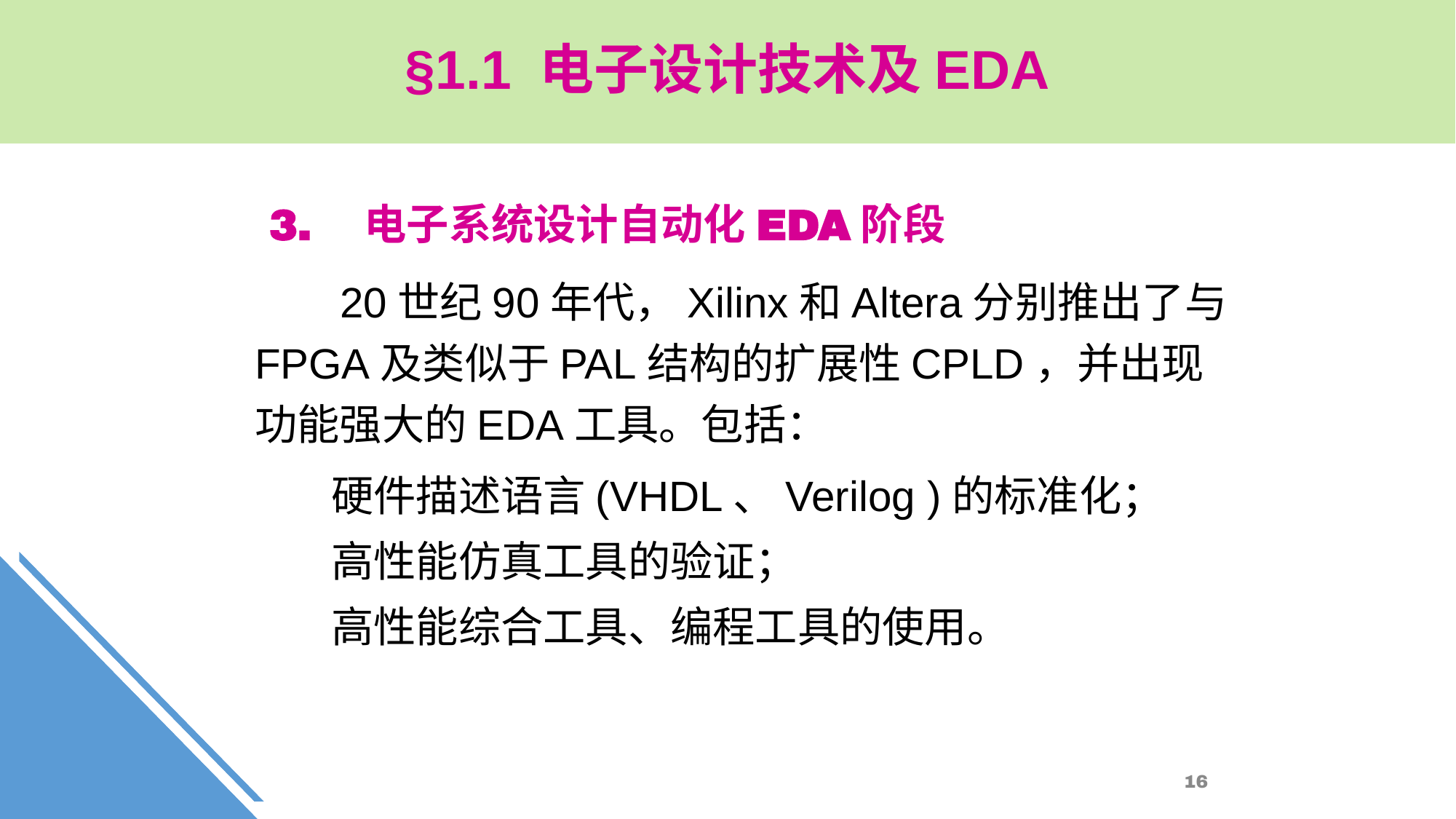

§1.1 电子设计技术及EDA
 3.   电子系统设计自动化EDA阶段
      20世纪90年代，Xilinx和Altera分别推出了与FPGA及类似于PAL结构的扩展性CPLD，并出现功能强大的EDA工具。包括：
       硬件描述语言(VHDL、Verilog )的标准化；
       高性能仿真工具的验证；
       高性能综合工具、编程工具的使用。

16